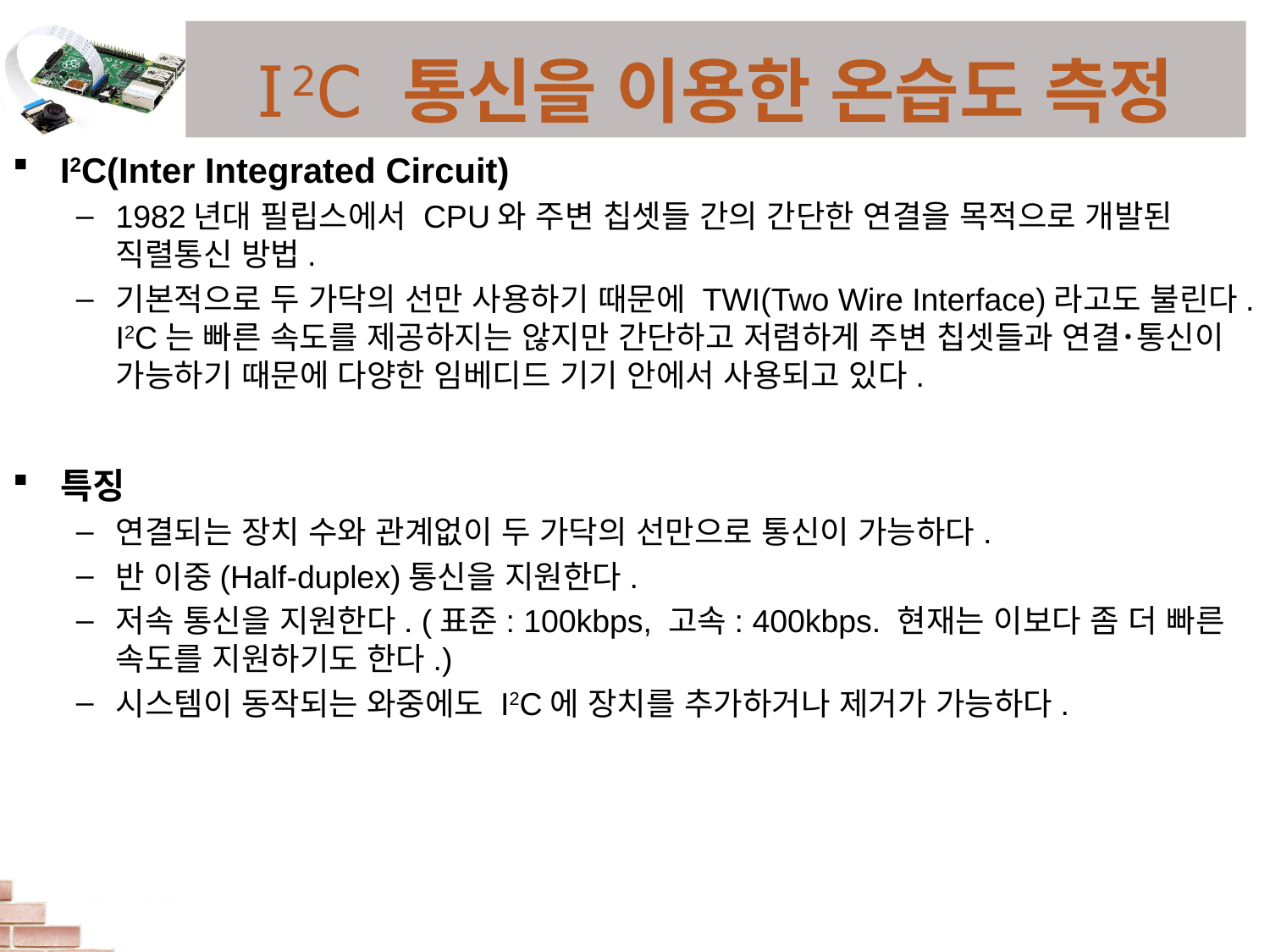

# I2C 통신을 이용한 온습도 측정
I2C(Inter Integrated Circuit)
1982년대 필립스에서 CPU와 주변 칩셋들 간의 간단한 연결을 목적으로 개발된 직렬통신 방법.
기본적으로 두 가닥의 선만 사용하기 때문에 TWI(Two Wire Interface)라고도 불린다. I2C는 빠른 속도를 제공하지는 않지만 간단하고 저렴하게 주변 칩셋들과 연결･통신이 가능하기 때문에 다양한 임베디드 기기 안에서 사용되고 있다.

특징
연결되는 장치 수와 관계없이 두 가닥의 선만으로 통신이 가능하다.
반 이중(Half-duplex)통신을 지원한다.
저속 통신을 지원한다. (표준: 100kbps, 고속: 400kbps. 현재는 이보다 좀 더 빠른 속도를 지원하기도 한다.)
시스템이 동작되는 와중에도 I2C에 장치를 추가하거나 제거가 가능하다.